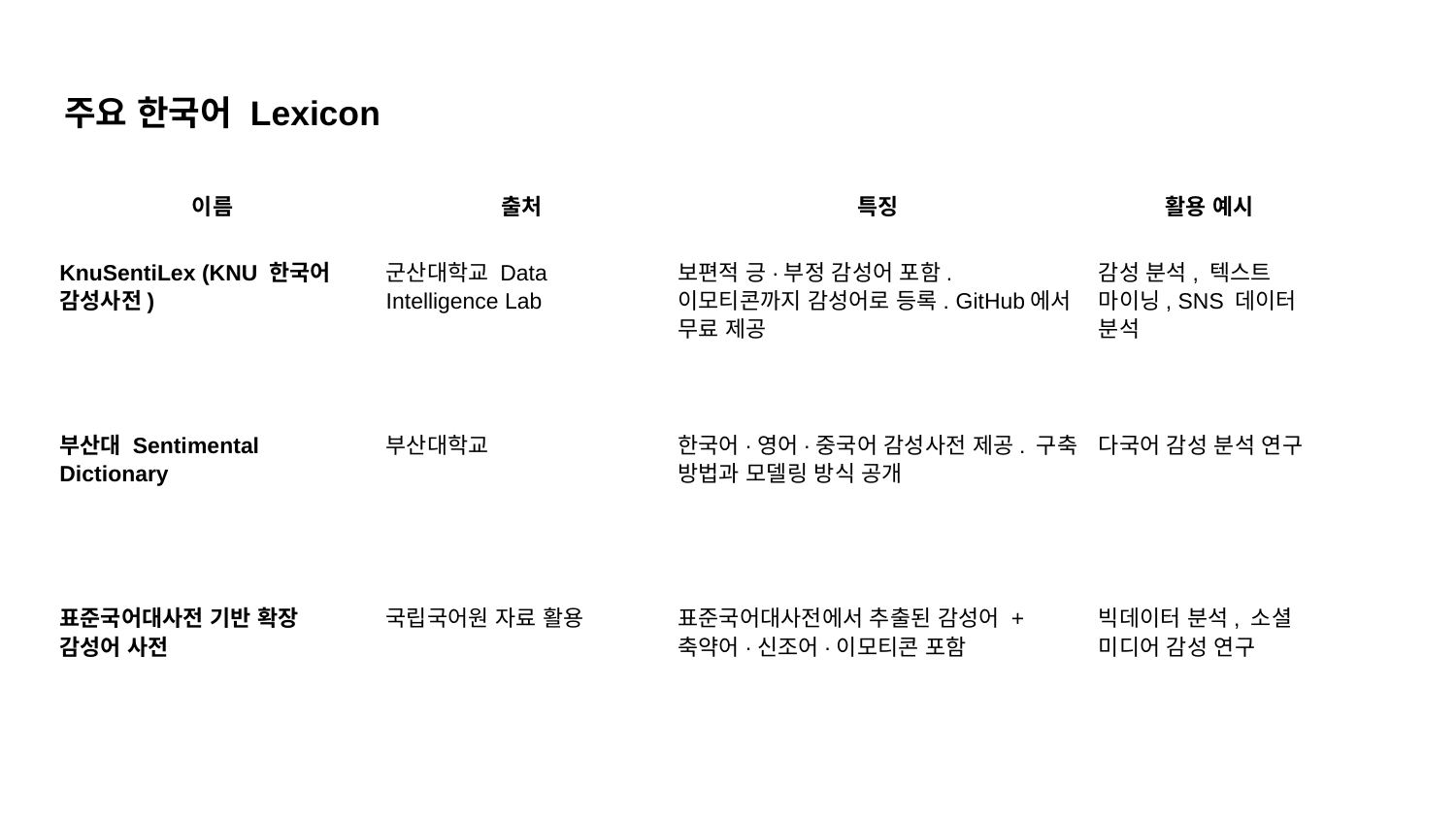

# 주요 한국어 Lexicon
| 이름 | 출처 | 특징 | 활용 예시 |
| --- | --- | --- | --- |
| KnuSentiLex (KNU 한국어 감성사전) | 군산대학교 Data Intelligence Lab | 보편적 긍·부정 감성어 포함. 이모티콘까지 감성어로 등록. GitHub에서 무료 제공 | 감성 분석, 텍스트 마이닝, SNS 데이터 분석 |
| 부산대 Sentimental Dictionary | 부산대학교 | 한국어·영어·중국어 감성사전 제공. 구축 방법과 모델링 방식 공개 | 다국어 감성 분석 연구 |
| 표준국어대사전 기반 확장 감성어 사전 | 국립국어원 자료 활용 | 표준국어대사전에서 추출된 감성어 + 축약어·신조어·이모티콘 포함 | 빅데이터 분석, 소셜 미디어 감성 연구 |